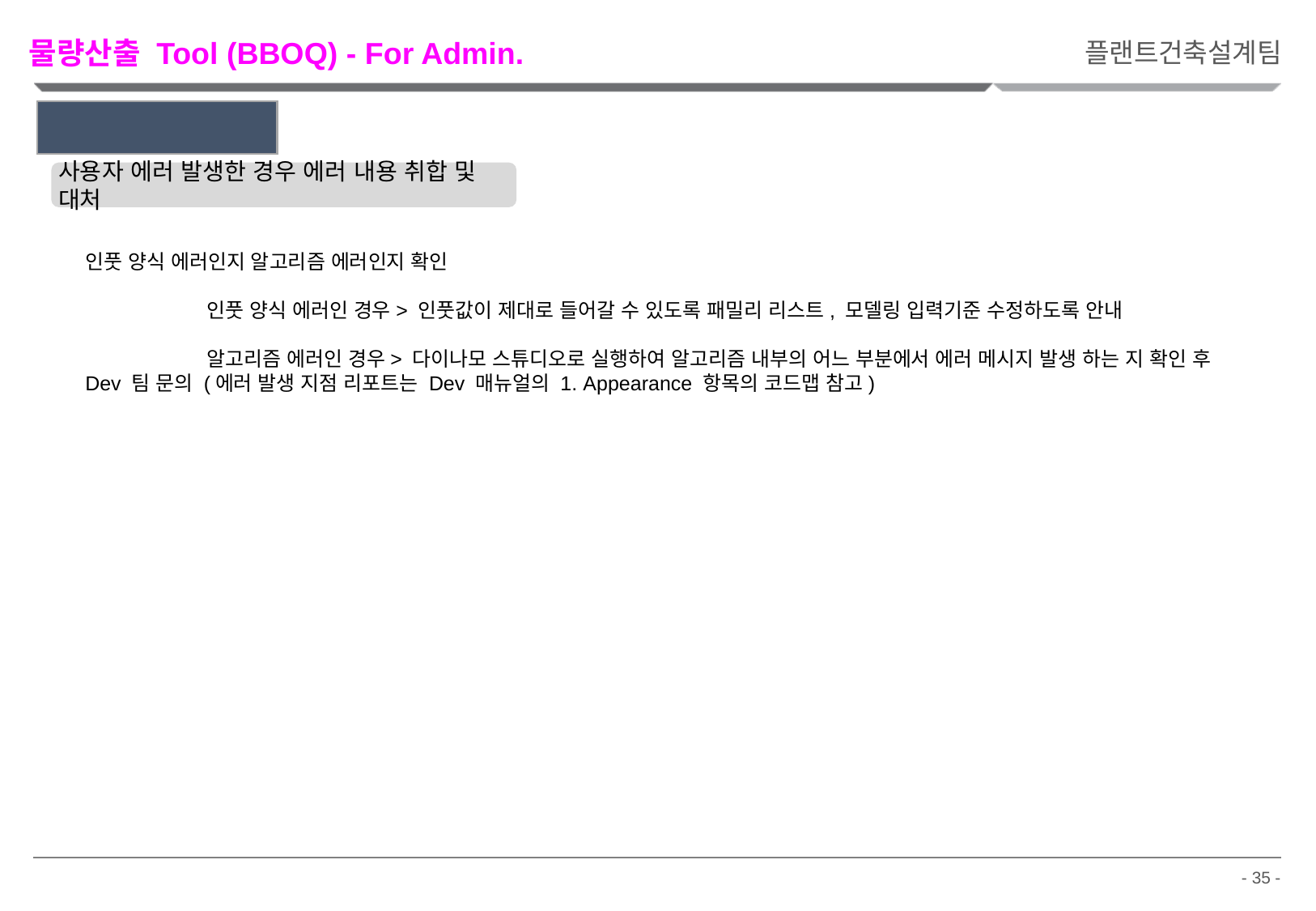

물량산출 Tool (BBOQ) - For Admin.
플랜트건축설계팀
2. Admin.’s Role
사용자 에러 발생한 경우 에러 내용 취합 및 대처
인풋 양식 에러인지 알고리즘 에러인지 확인

	인풋 양식 에러인 경우> 인풋값이 제대로 들어갈 수 있도록 패밀리 리스트, 모델링 입력기준 수정하도록 안내

	알고리즘 에러인 경우> 다이나모 스튜디오로 실행하여 알고리즘 내부의 어느 부분에서 에러 메시지 발생 하는 지 확인 후 Dev 팀 문의 (에러 발생 지점 리포트는 Dev 매뉴얼의 1. Appearance 항목의 코드맵 참고)